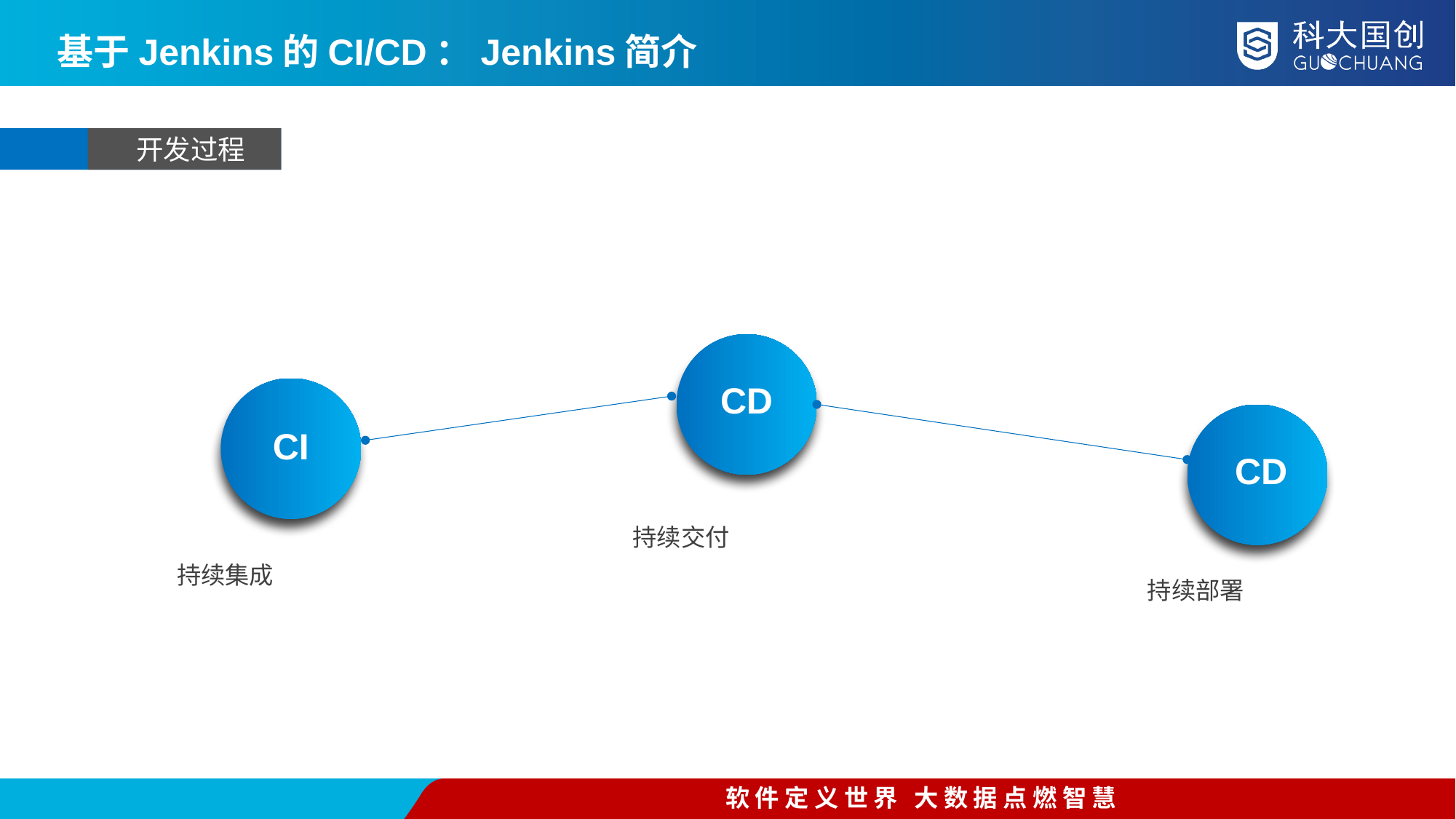

基于Jenkins的CI/CD：Jenkins简介

开发过程

CD

CI

CD

持续交付
持续集成
持续部署